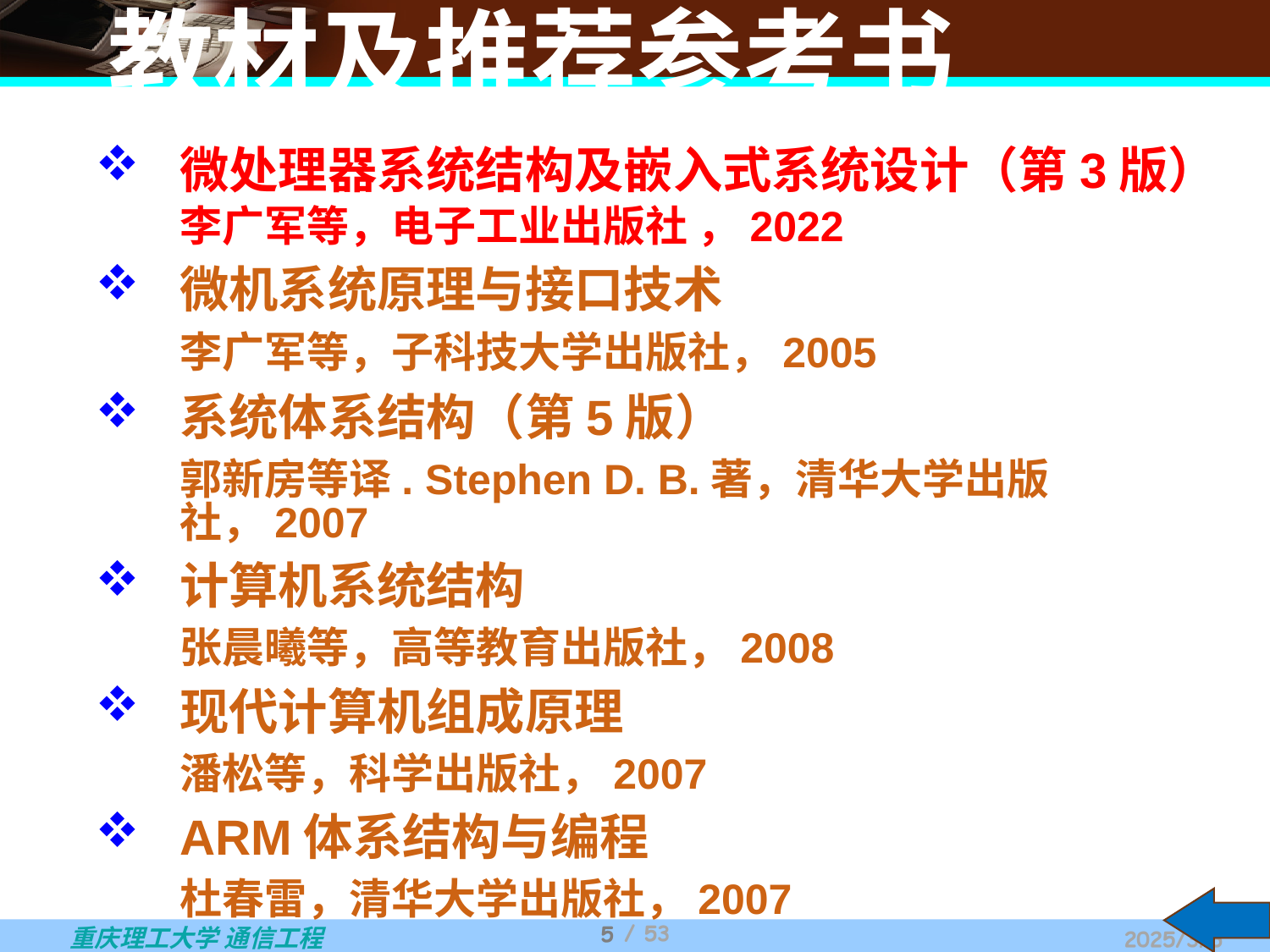

教材及推荐参考书
微处理器系统结构及嵌入式系统设计（第3版）
	李广军等，电子工业出版社 ，2022
微机系统原理与接口技术
	李广军等，子科技大学出版社，2005
系统体系结构（第5版）
	郭新房等译. Stephen D. B.著，清华大学出版社，2007
计算机系统结构
	张晨曦等，高等教育出版社，2008
现代计算机组成原理
	潘松等，科学出版社，2007
ARM体系结构与编程
	杜春雷，清华大学出版社，2007
#

5
/ 53
2025/3/6 Thursday